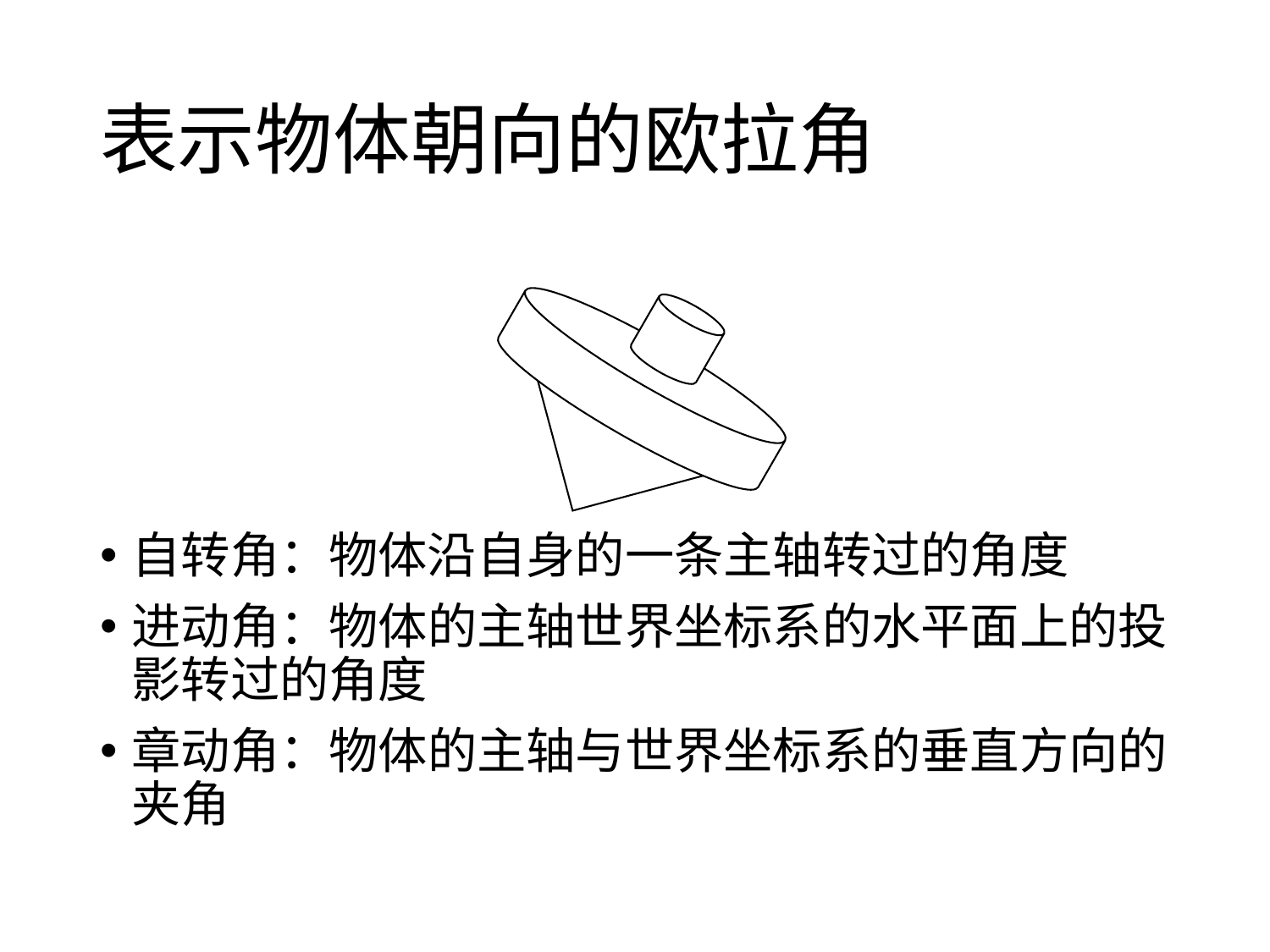

# 表示物体朝向的欧拉角

自转角：物体沿自身的一条主轴转过的角度
进动角：物体的主轴世界坐标系的水平面上的投影转过的角度
章动角：物体的主轴与世界坐标系的垂直方向的夹角